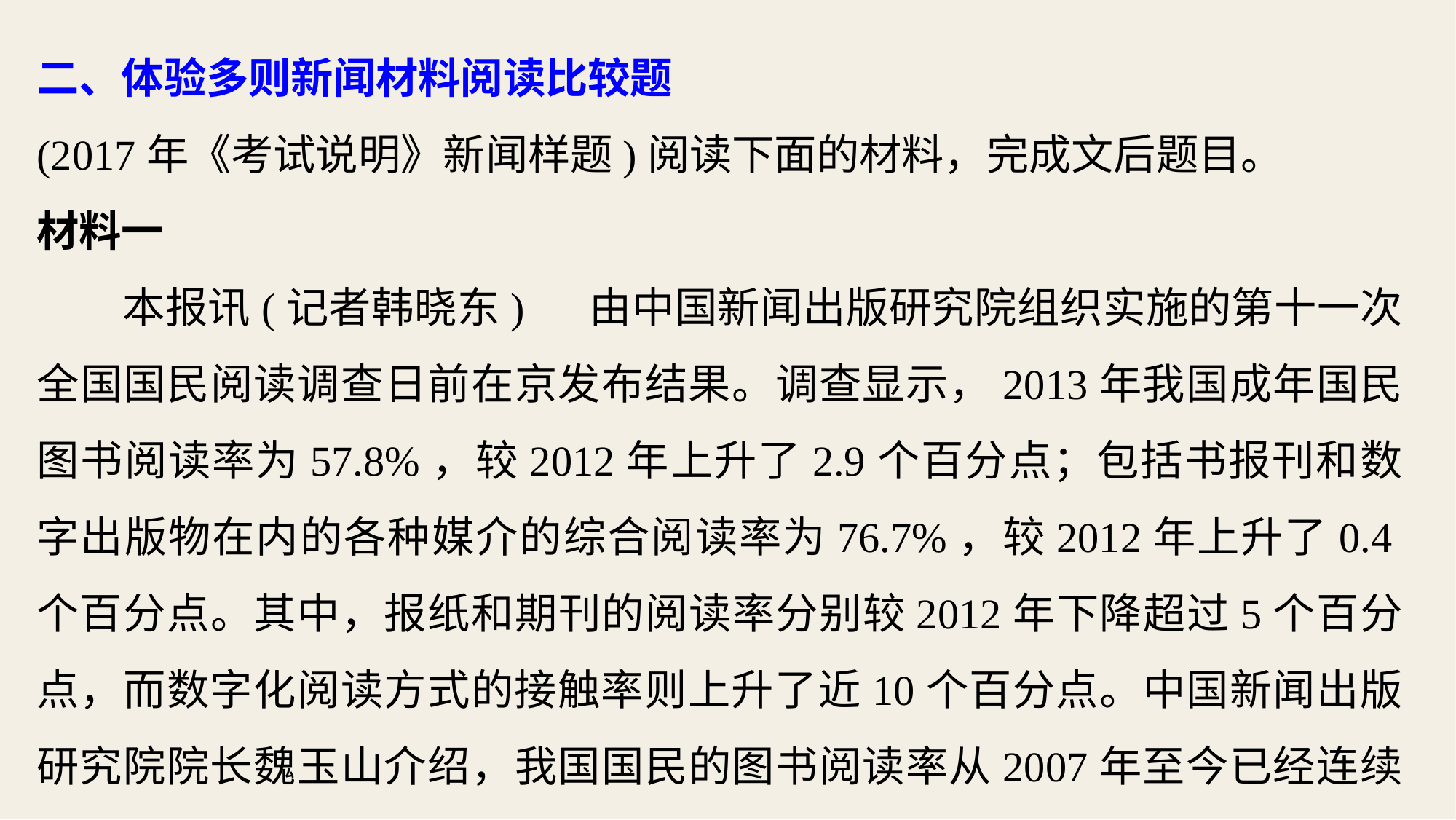

二、体验多则新闻材料阅读比较题
(2017年《考试说明》新闻样题)阅读下面的材料，完成文后题目。
材料一
本报讯(记者韩晓东) 　由中国新闻出版研究院组织实施的第十一次全国国民阅读调查日前在京发布结果。调查显示，2013年我国成年国民图书阅读率为57.8%，较2012年上升了2.9个百分点；包括书报刊和数字出版物在内的各种媒介的综合阅读率为76.7%，较2012年上升了0.4个百分点。其中，报纸和期刊的阅读率分别较2012年下降超过5个百分点，而数字化阅读方式的接触率则上升了近10个百分点。中国新闻出版研究院院长魏玉山介绍，我国国民的图书阅读率从2007年至今已经连续七年稳步回升。